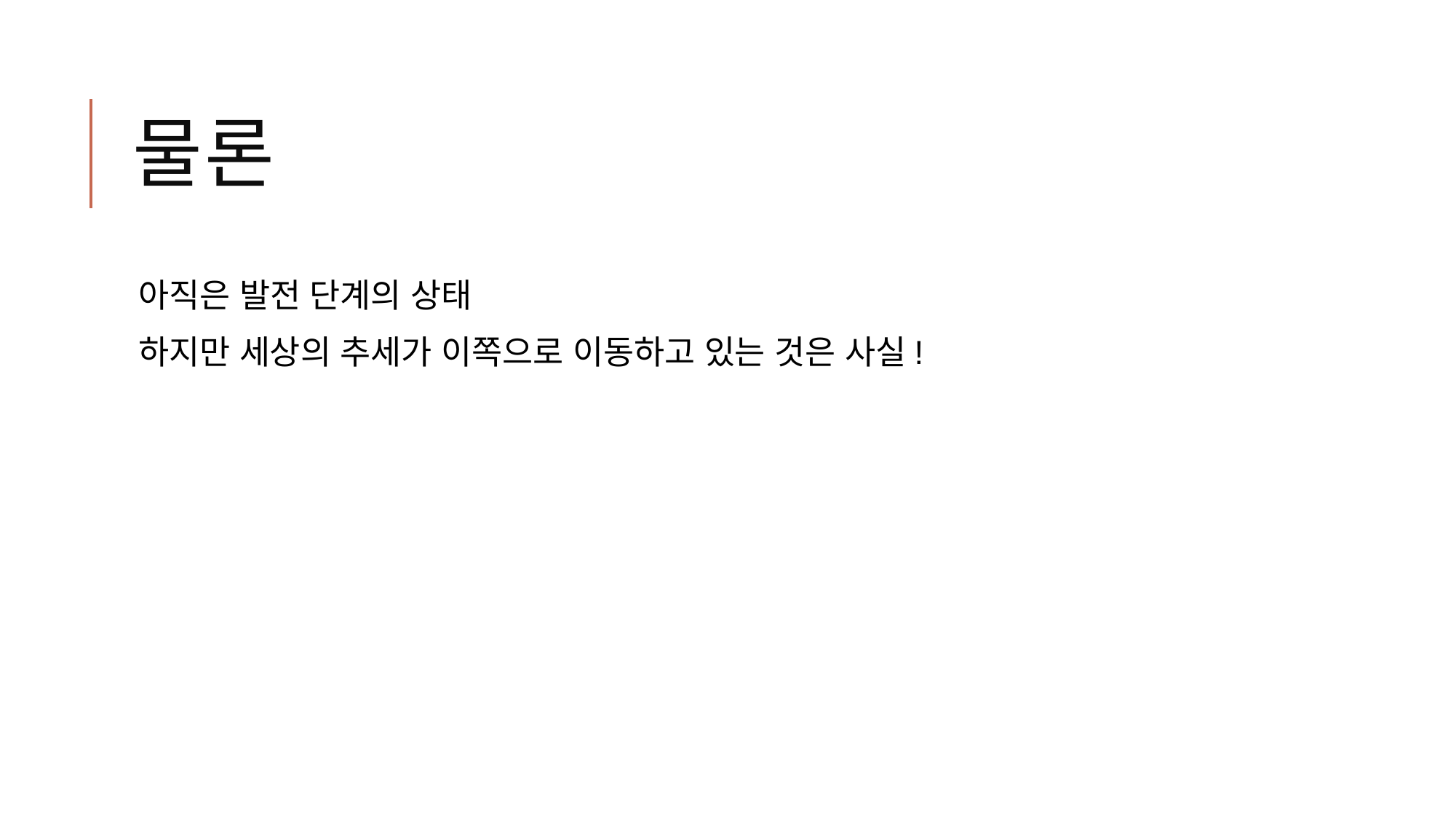

# 물론
아직은 발전 단계의 상태
하지만 세상의 추세가 이쪽으로 이동하고 있는 것은 사실!